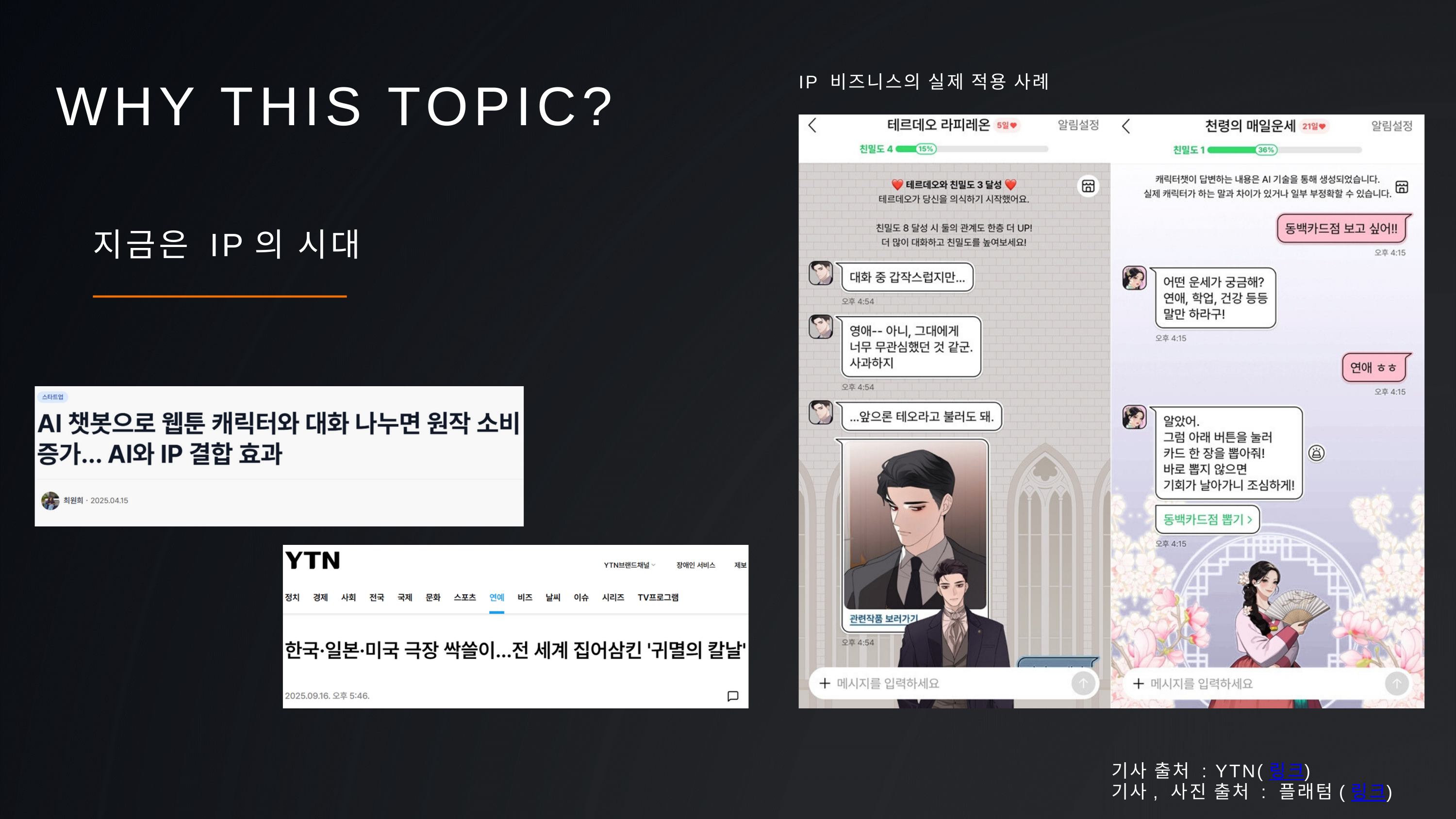

WHY THIS TOPIC?
IP 비즈니스의 실제 적용 사례

지금은 IP의 시대

기사 출처 : YTN(링크)
기사, 사진 출처 : 플래텀(링크)